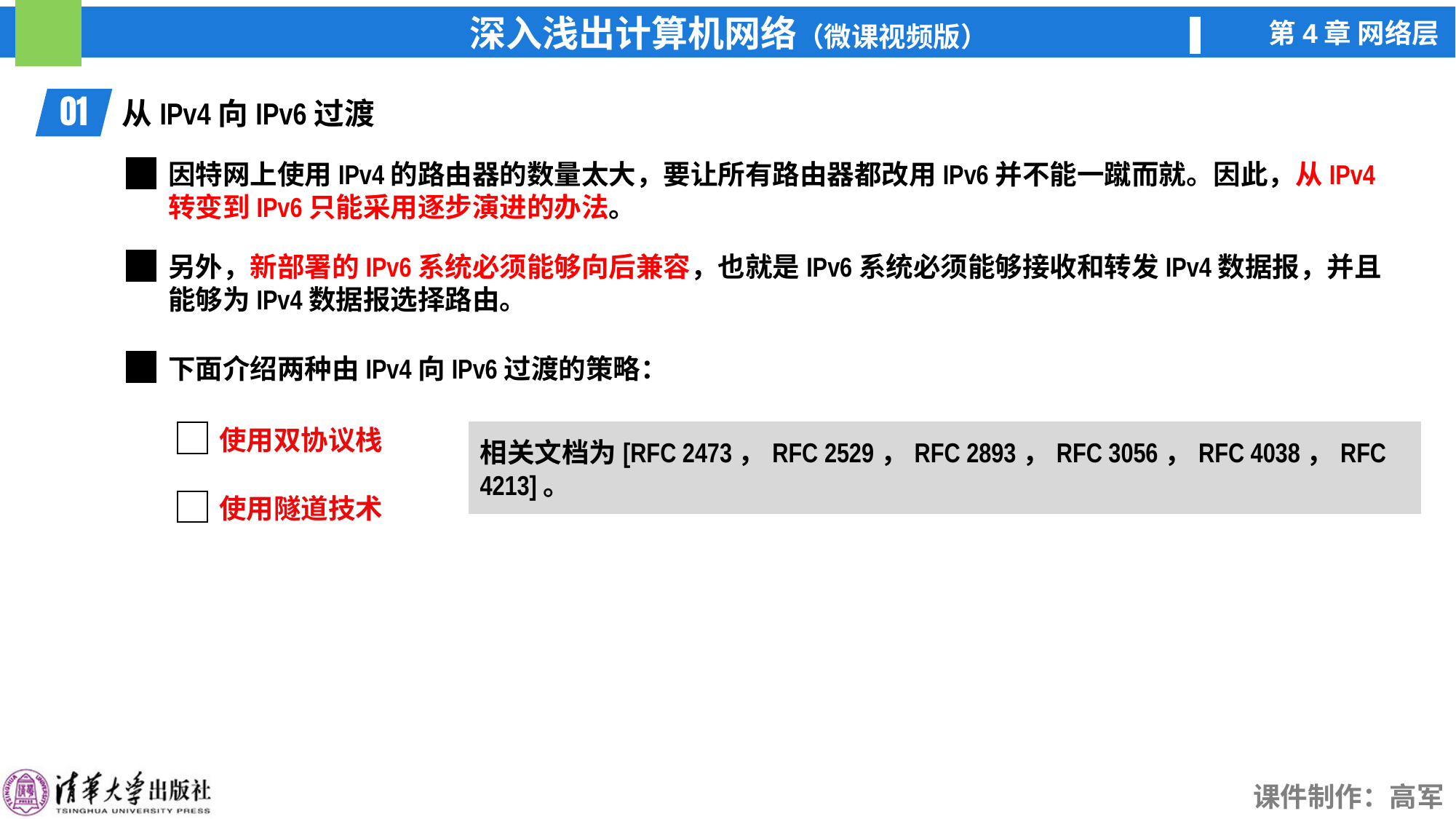

01
从IPv4向IPv6过渡
因特网上使用IPv4的路由器的数量太大，要让所有路由器都改用IPv6并不能一蹴而就。因此，从IPv4转变到IPv6只能采用逐步演进的办法。

另外，新部署的IPv6系统必须能够向后兼容，也就是IPv6系统必须能够接收和转发IPv4数据报，并且能够为IPv4数据报选择路由。

下面介绍两种由IPv4向IPv6过渡的策略：

使用双协议栈

相关文档为[RFC 2473，RFC 2529，RFC 2893，RFC 3056，RFC 4038，RFC 4213]。
使用隧道技术